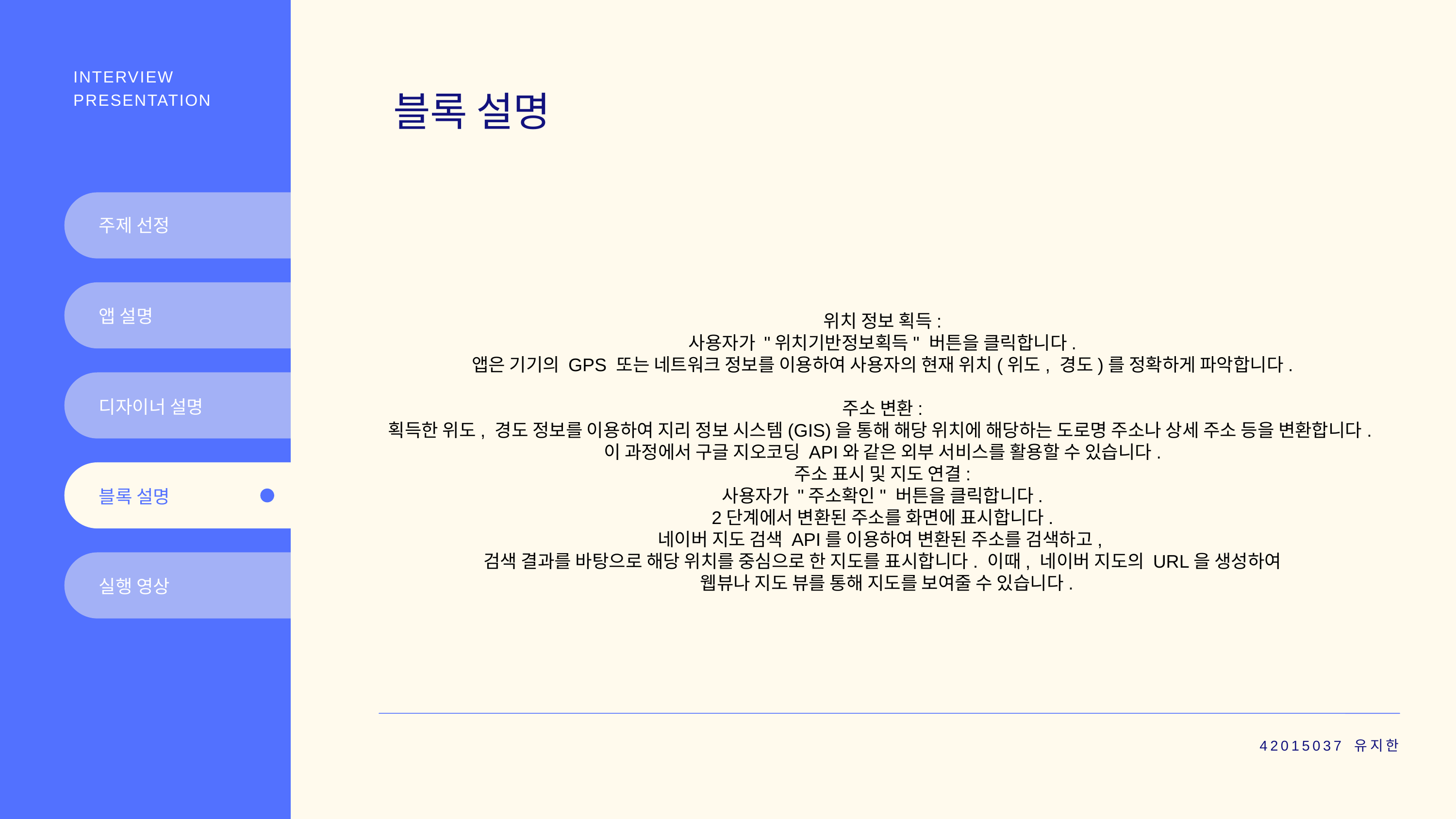

INTERVIEW PRESENTATION
블록 설명

주제 선정

앱 설명
위치 정보 획득:
사용자가 "위치기반정보획득" 버튼을 클릭합니다.
앱은 기기의 GPS 또는 네트워크 정보를 이용하여 사용자의 현재 위치(위도, 경도)를 정확하게 파악합니다.

주소 변환:
획득한 위도, 경도 정보를 이용하여 지리 정보 시스템(GIS)을 통해 해당 위치에 해당하는 도로명 주소나 상세 주소 등을 변환합니다.
이 과정에서 구글 지오코딩 API와 같은 외부 서비스를 활용할 수 있습니다.
주소 표시 및 지도 연결:
사용자가 "주소확인" 버튼을 클릭합니다.
2단계에서 변환된 주소를 화면에 표시합니다.
네이버 지도 검색 API를 이용하여 변환된 주소를 검색하고,
검색 결과를 바탕으로 해당 위치를 중심으로 한 지도를 표시합니다. 이때, 네이버 지도의 URL을 생성하여
 웹뷰나 지도 뷰를 통해 지도를 보여줄 수 있습니다.

디자이너 설명

블록 설명

실행 영상

42015037 유지한